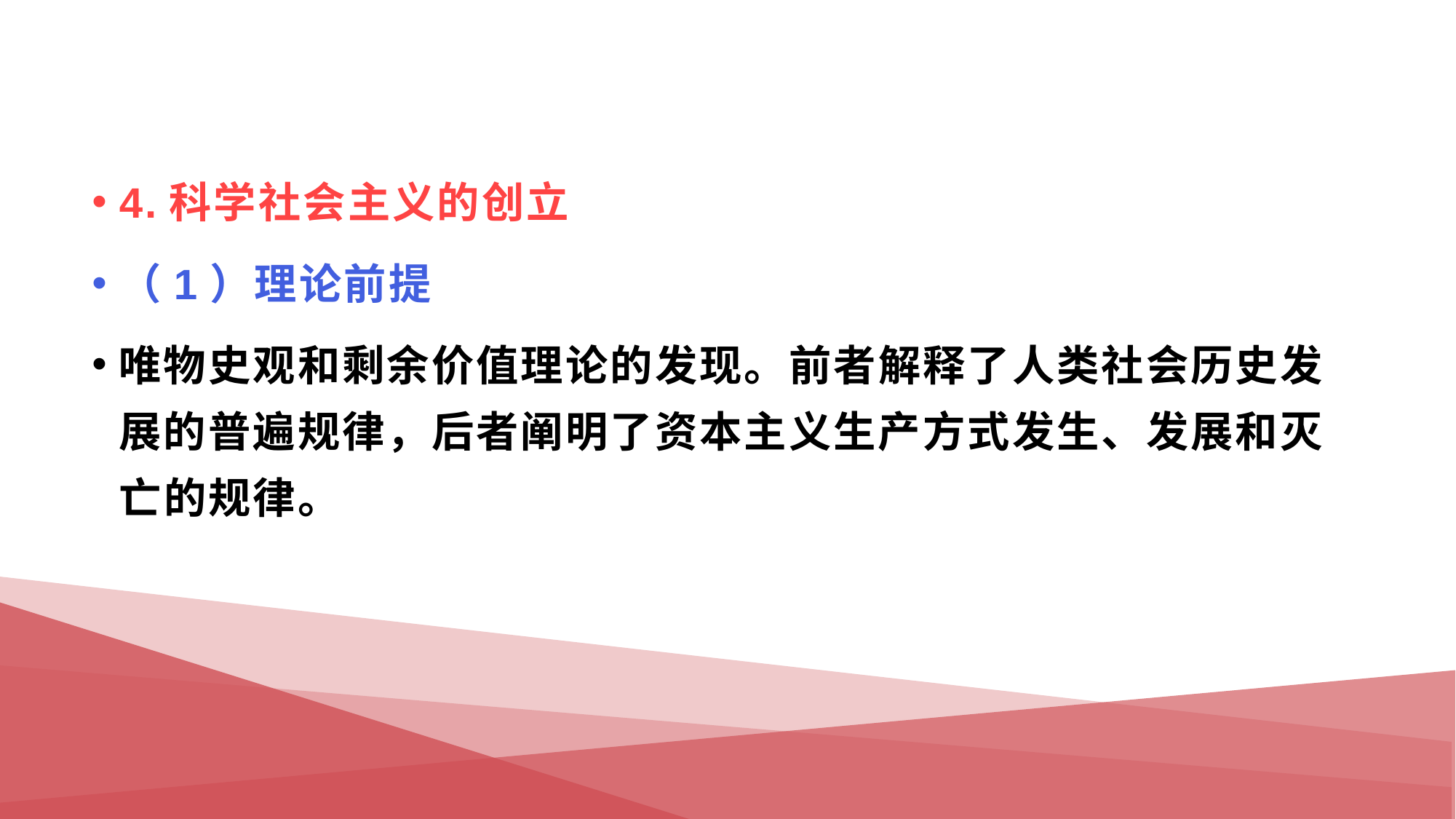

4.科学社会主义的创立
（1）理论前提
唯物史观和剩余价值理论的发现。前者解释了人类社会历史发展的普遍规律，后者阐明了资本主义生产方式发生、发展和灭亡的规律。